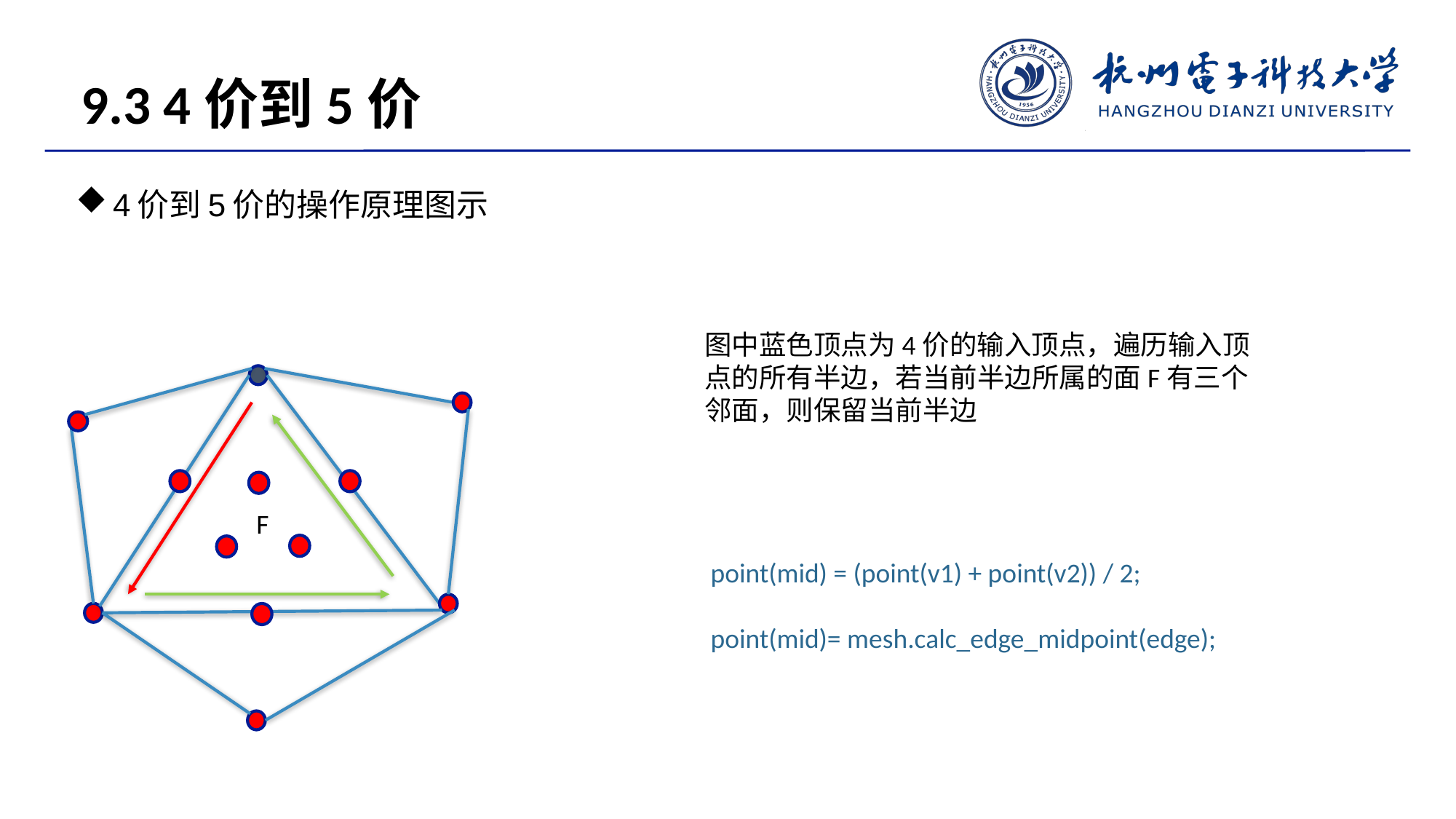

9.3 4价到5价
4价到5价的操作原理图示
图中蓝色顶点为4价的输入顶点，遍历输入顶点的所有半边，若当前半边所属的面F有三个邻面，则保留当前半边

F

point(mid) = (point(v1) + point(v2)) / 2;

point(mid)= mesh.calc_edge_midpoint(edge);